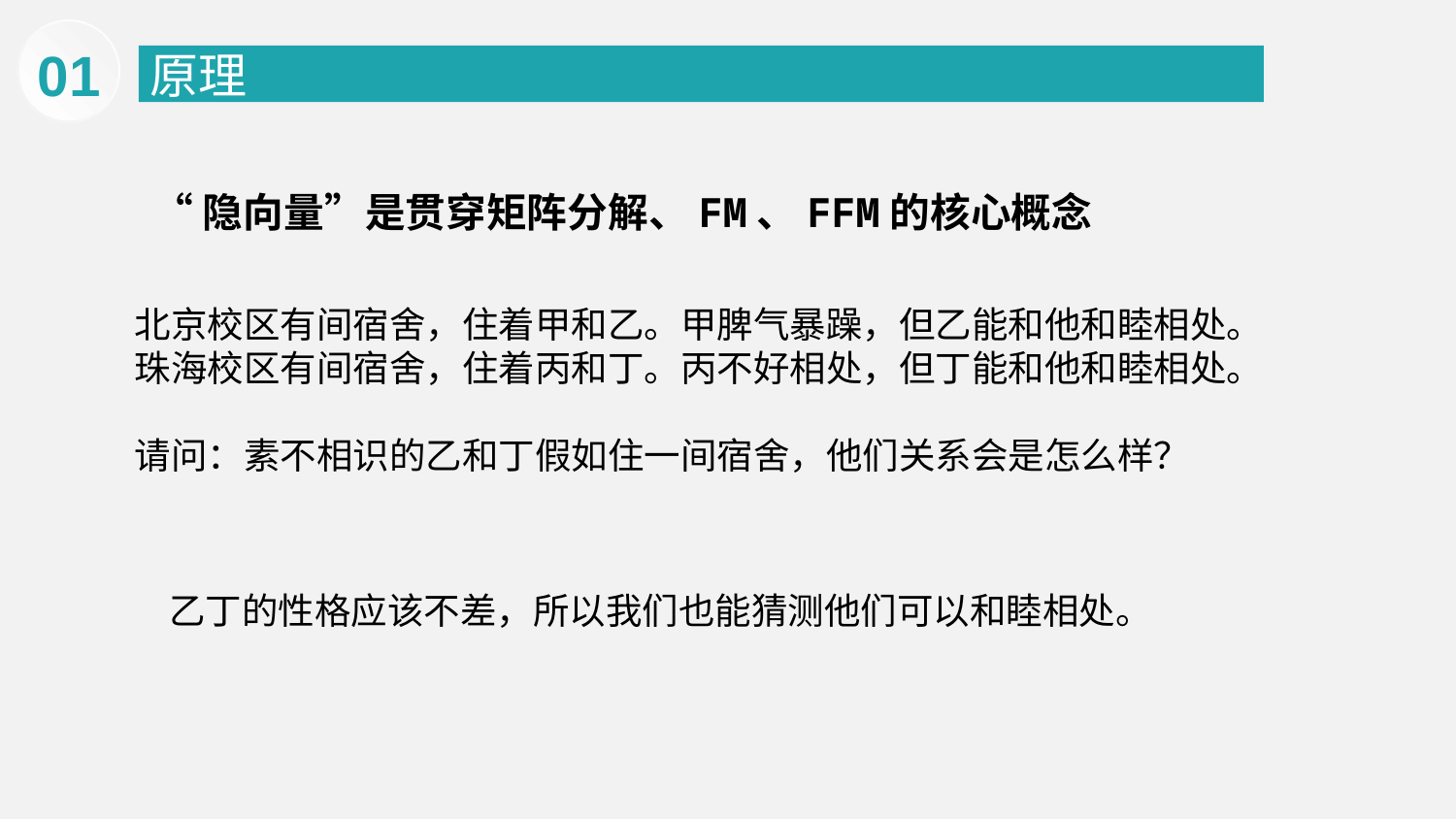

01
原理
“隐向量”是贯穿矩阵分解、FM、FFM的核心概念
北京校区有间宿舍，住着甲和乙。甲脾气暴躁，但乙能和他和睦相处。
珠海校区有间宿舍，住着丙和丁。丙不好相处，但丁能和他和睦相处。

请问：素不相识的乙和丁假如住一间宿舍，他们关系会是怎么样？
乙丁的性格应该不差，所以我们也能猜测他们可以和睦相处。